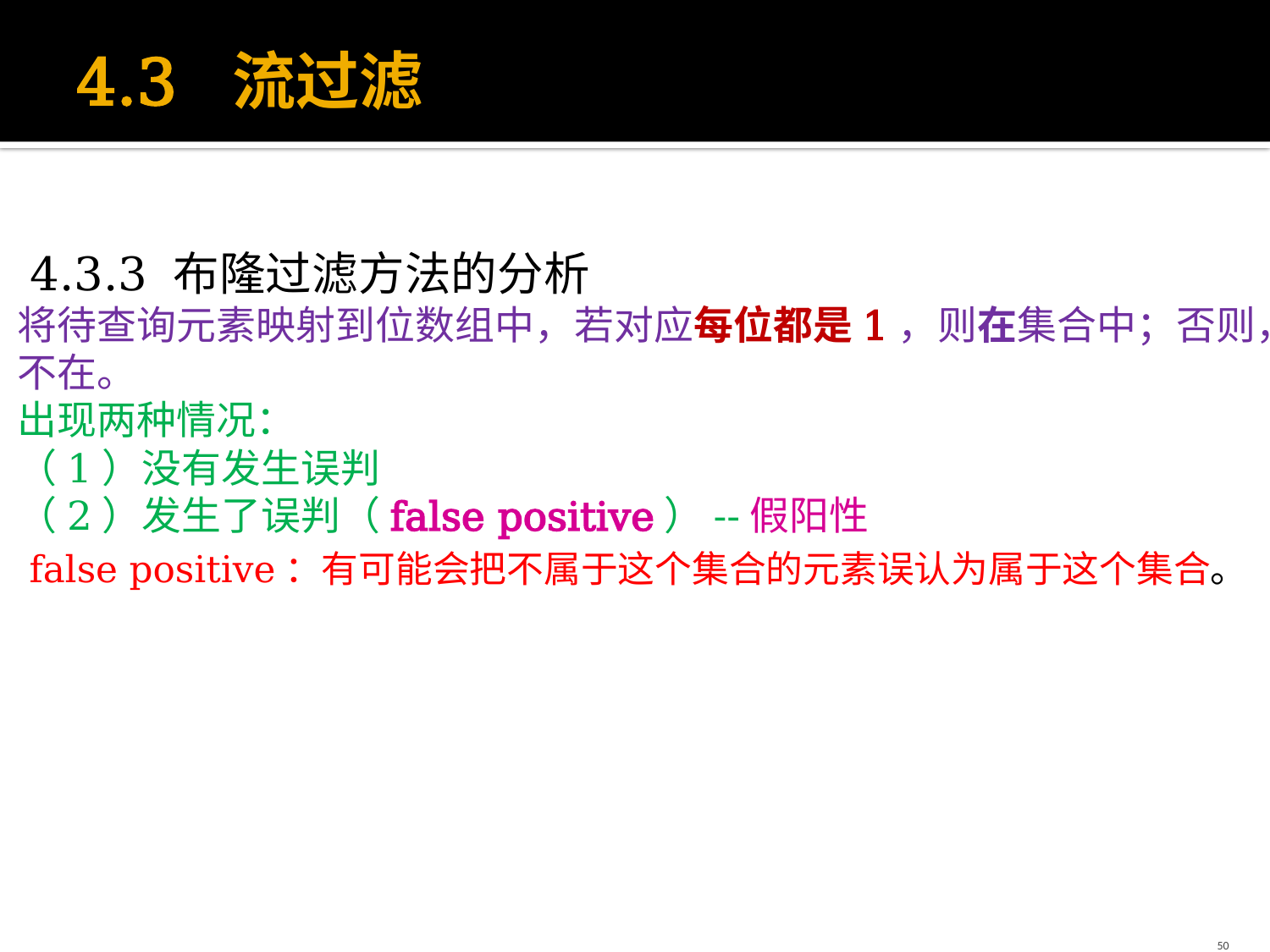

# 4.3  流过滤
4.3.3 布隆过滤方法的分析
将待查询元素映射到位数组中，若对应每位都是1，则在集合中；否则，不在。
出现两种情况：
（1）没有发生误判
（2）发生了误判（false positive）--假阳性
 false positive：有可能会把不属于这个集合的元素误认为属于这个集合。

50